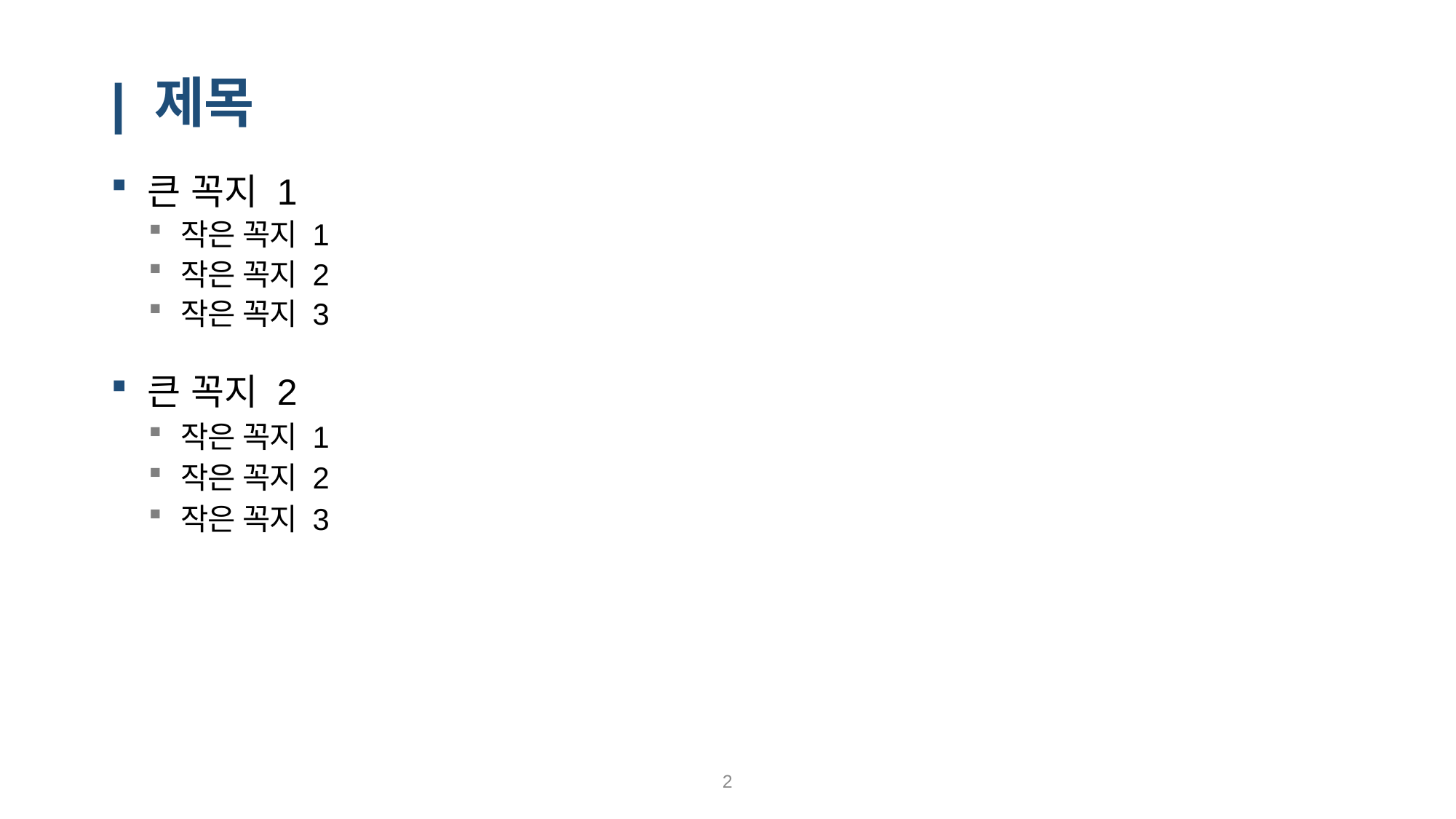

# | 제목
큰 꼭지 1
작은 꼭지 1
작은 꼭지 2
작은 꼭지 3
큰 꼭지 2
작은 꼭지 1
작은 꼭지 2
작은 꼭지 3
2